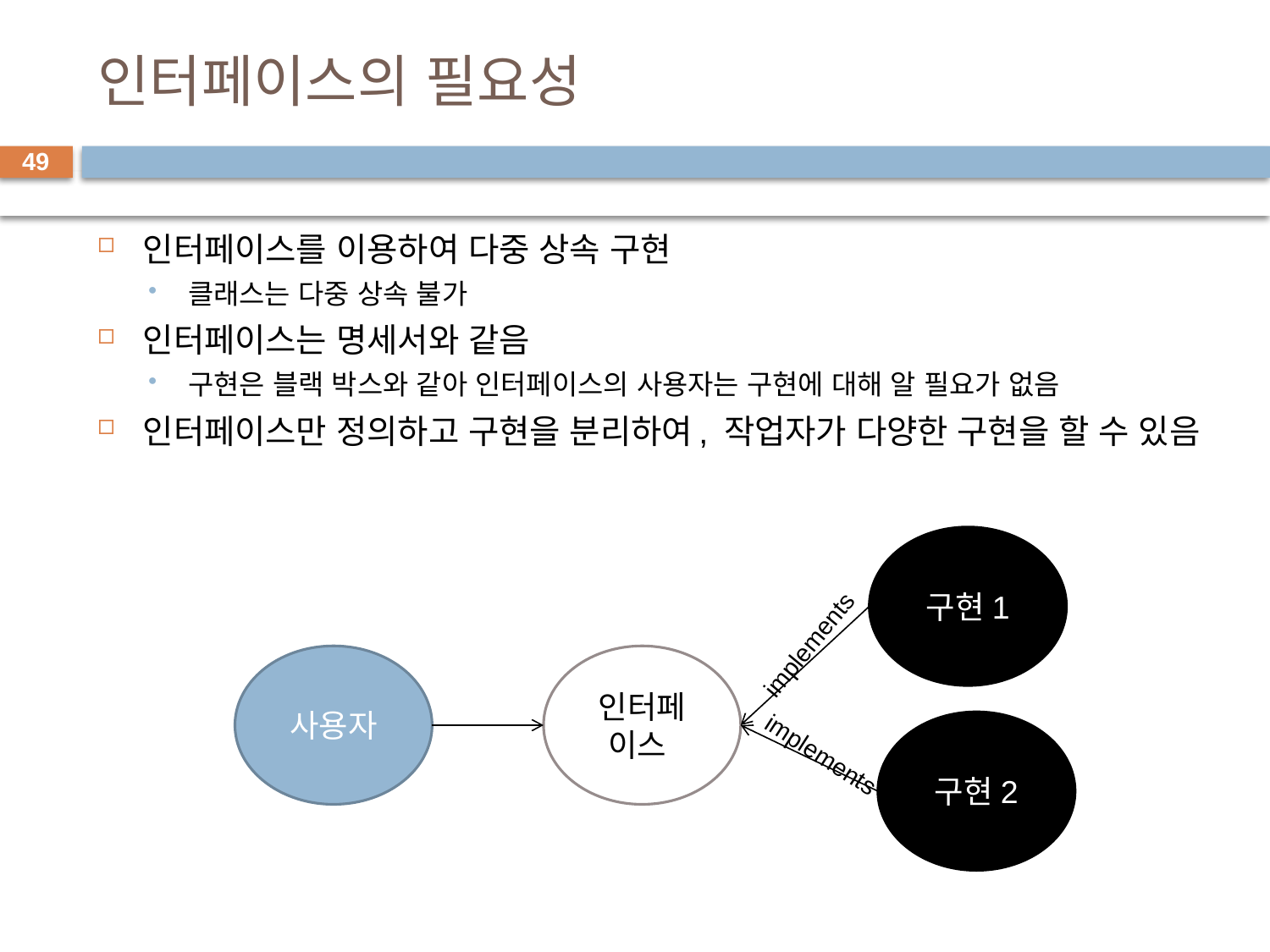

# 인터페이스의 필요성
49
인터페이스를 이용하여 다중 상속 구현
클래스는 다중 상속 불가
인터페이스는 명세서와 같음
구현은 블랙 박스와 같아 인터페이스의 사용자는 구현에 대해 알 필요가 없음
인터페이스만 정의하고 구현을 분리하여, 작업자가 다양한 구현을 할 수 있음

구현1
implements
사용자
인터페이스
구현2
implements